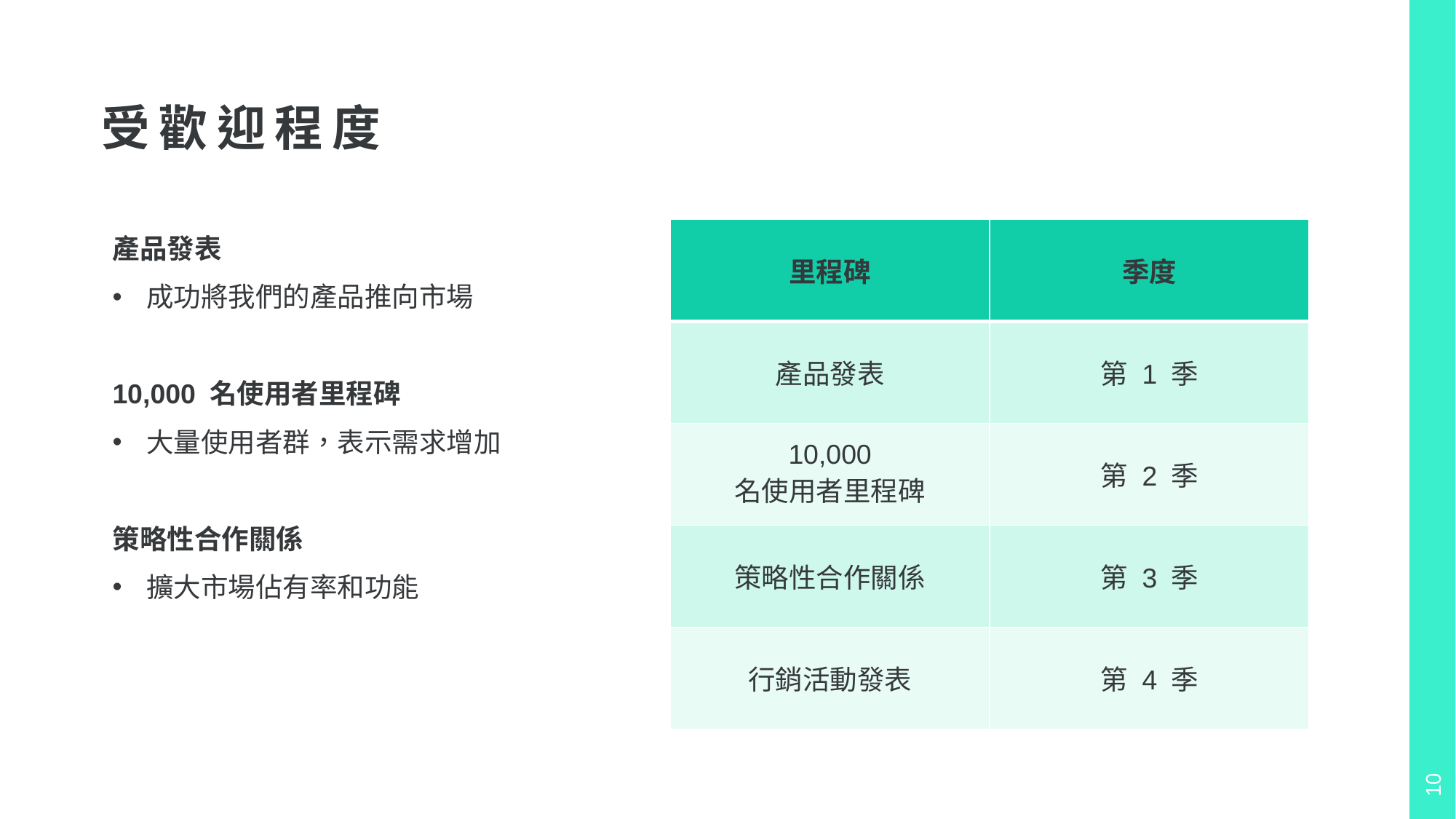

# 受歡迎程度
產品發表
成功將我們的產品推向市場

10,000 名使用者里程碑
大量使用者群，表示需求增加

策略性合作關係
擴大市場佔有率和功能

| 里程碑 | 季度 |
| --- | --- |
| 產品發表 | 第 1 季 |
| 10,000 名使用者里程碑 | 第 2 季 |
| 策略性合作關係 | 第 3 季 |
| 行銷活動發表 | 第 4 季 |
10